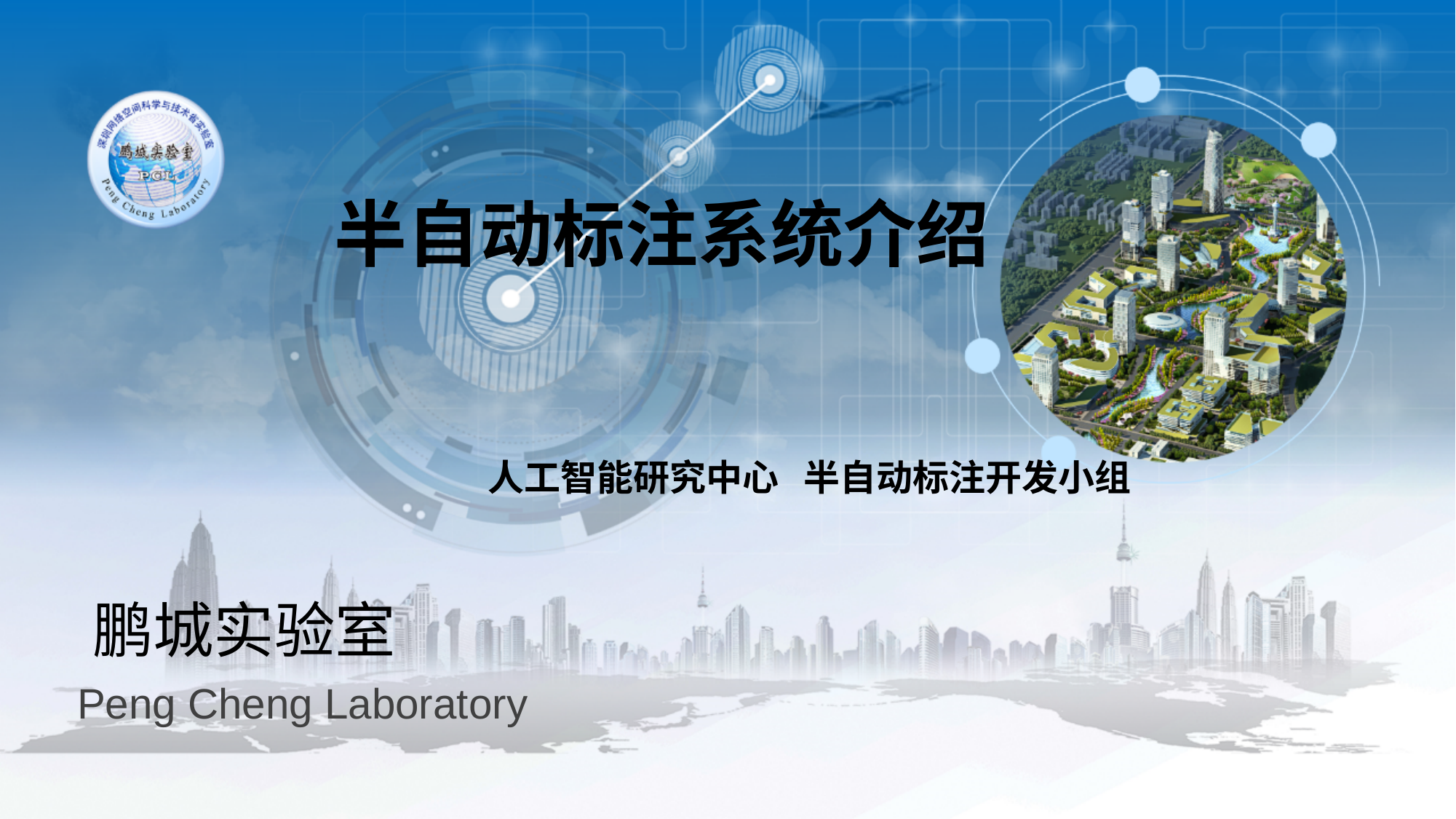

半自动标注系统介绍
人工智能研究中心   半自动标注开发小组
鹏城实验室
Peng Cheng Laboratory